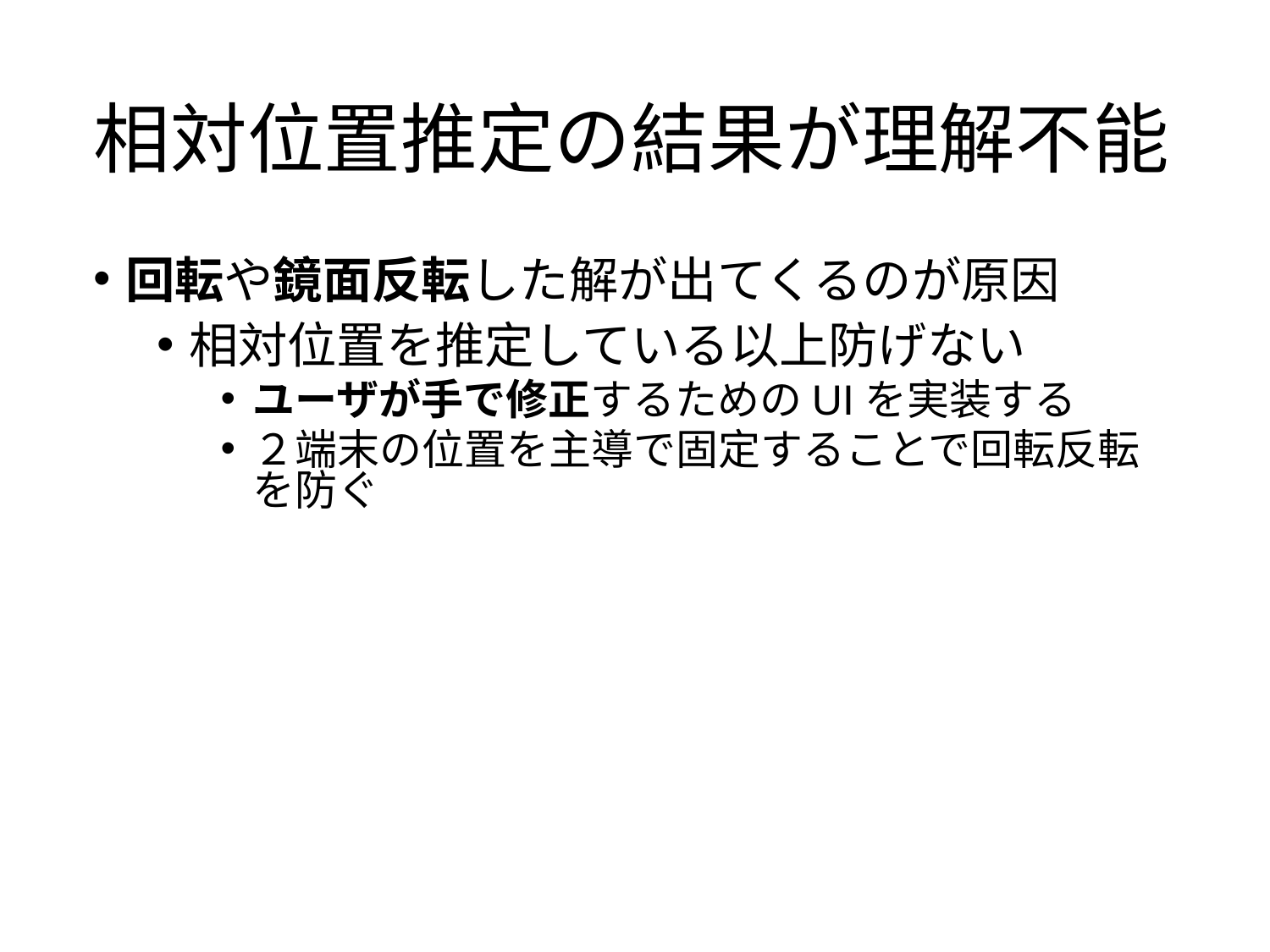

# 相対位置推定の結果が理解不能
回転や鏡面反転した解が出てくるのが原因
相対位置を推定している以上防げない
ユーザが手で修正するためのUIを実装する
２端末の位置を主導で固定することで回転反転を防ぐ